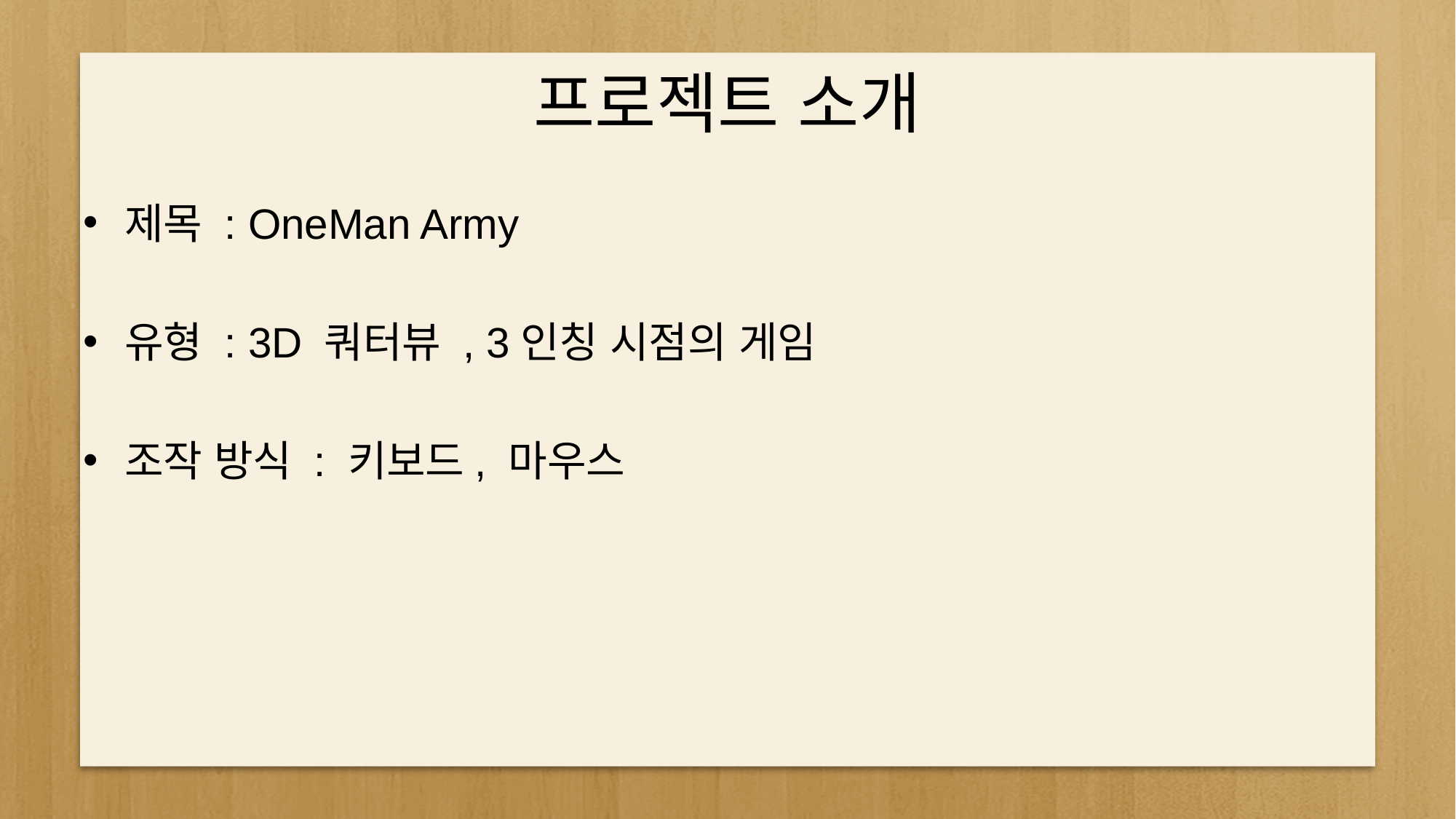

# 프로젝트 소개
제목 : OneMan Army

유형 : 3D 쿼터뷰 , 3인칭 시점의 게임

조작 방식 : 키보드, 마우스